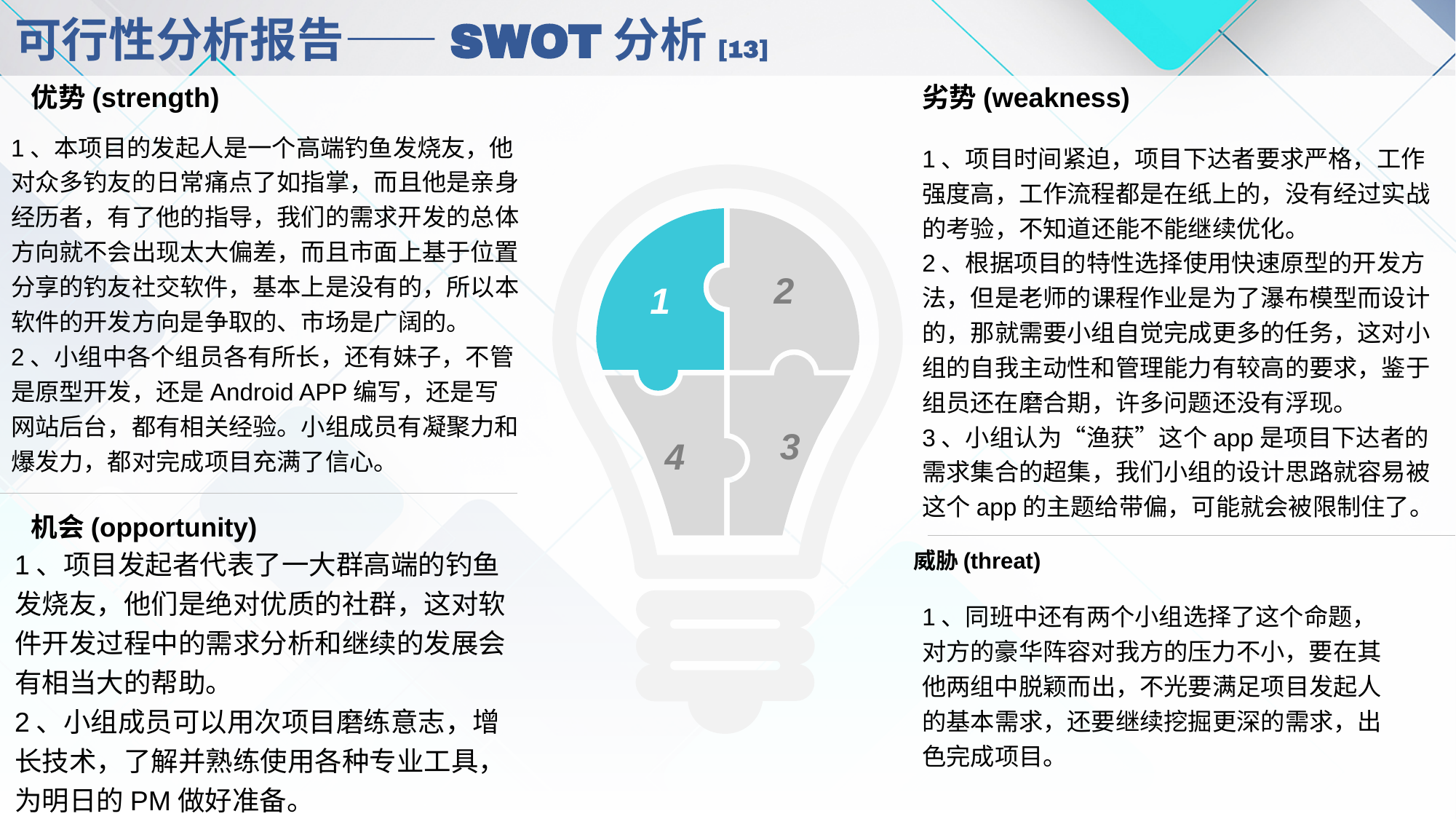

# 可行性分析报告——SWOT分析[13]
优势(strength)
1、本项目的发起人是一个高端钓鱼发烧友，他对众多钓友的日常痛点了如指掌，而且他是亲身经历者，有了他的指导，我们的需求开发的总体方向就不会出现太大偏差，而且市面上基于位置分享的钓友社交软件，基本上是没有的，所以本软件的开发方向是争取的、市场是广阔的。
2、小组中各个组员各有所长，还有妹子，不管是原型开发，还是Android APP编写，还是写网站后台，都有相关经验。小组成员有凝聚力和爆发力，都对完成项目充满了信心。
劣势(weakness)
1、项目时间紧迫，项目下达者要求严格，工作强度高，工作流程都是在纸上的，没有经过实战的考验，不知道还能不能继续优化。
2、根据项目的特性选择使用快速原型的开发方法，但是老师的课程作业是为了瀑布模型而设计的，那就需要小组自觉完成更多的任务，这对小组的自我主动性和管理能力有较高的要求，鉴于组员还在磨合期，许多问题还没有浮现。
3、小组认为“渔获”这个app是项目下达者的需求集合的超集，我们小组的设计思路就容易被这个app的主题给带偏，可能就会被限制住了。

1
2
3
4
机会(opportunity)
1、项目发起者代表了一大群高端的钓鱼发烧友，他们是绝对优质的社群，这对软件开发过程中的需求分析和继续的发展会有相当大的帮助。
2、小组成员可以用次项目磨练意志，增长技术，了解并熟练使用各种专业工具，为明日的PM做好准备。
威胁(threat)
1、同班中还有两个小组选择了这个命题，对方的豪华阵容对我方的压力不小，要在其他两组中脱颖而出，不光要满足项目发起人的基本需求，还要继续挖掘更深的需求，出色完成项目。